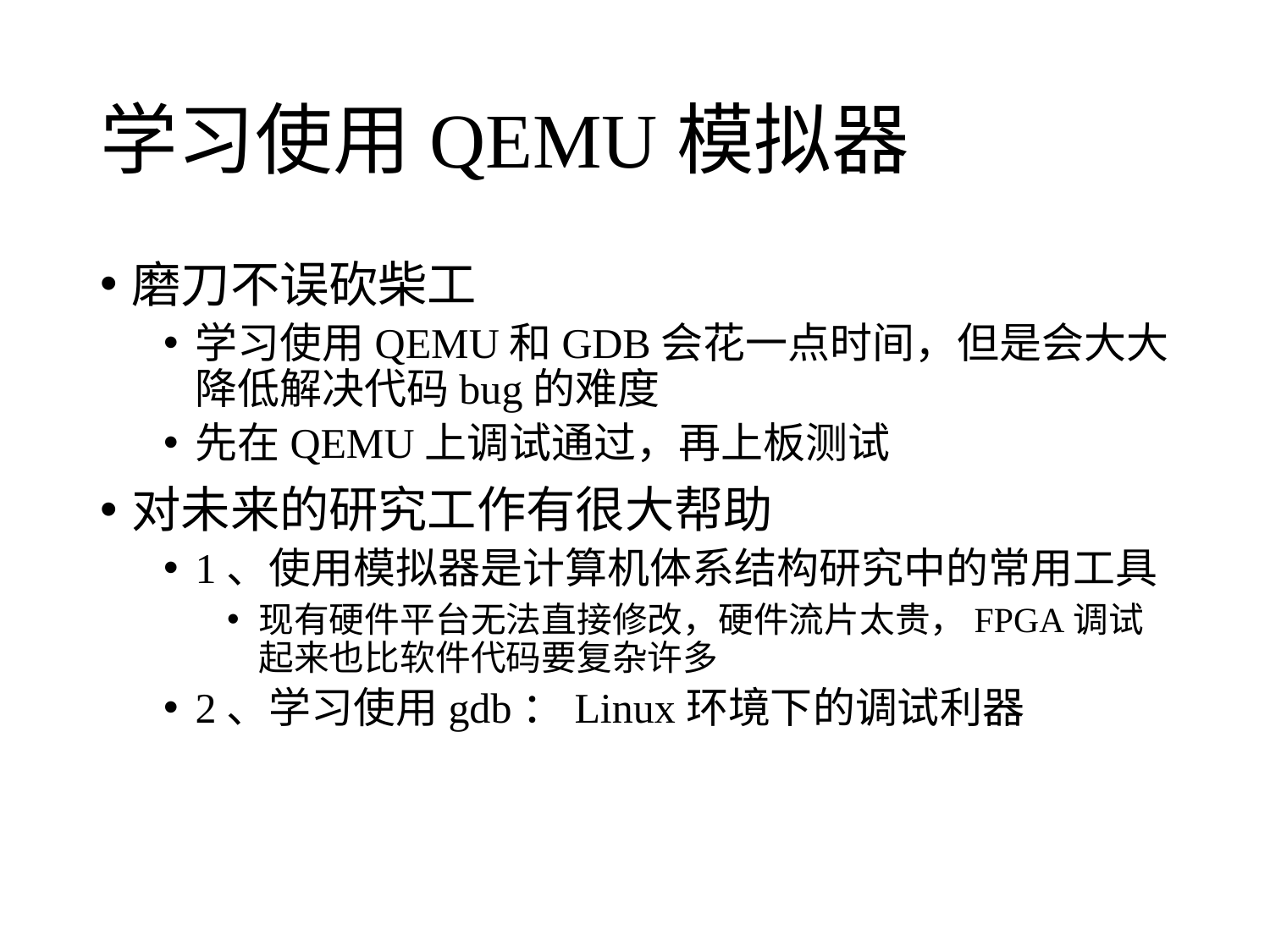

# 学习使用QEMU模拟器
磨刀不误砍柴工
学习使用QEMU和GDB会花一点时间，但是会大大降低解决代码bug的难度
先在QEMU上调试通过，再上板测试
对未来的研究工作有很大帮助
1、使用模拟器是计算机体系结构研究中的常用工具
现有硬件平台无法直接修改，硬件流片太贵，FPGA调试起来也比软件代码要复杂许多
2、学习使用gdb：Linux环境下的调试利器